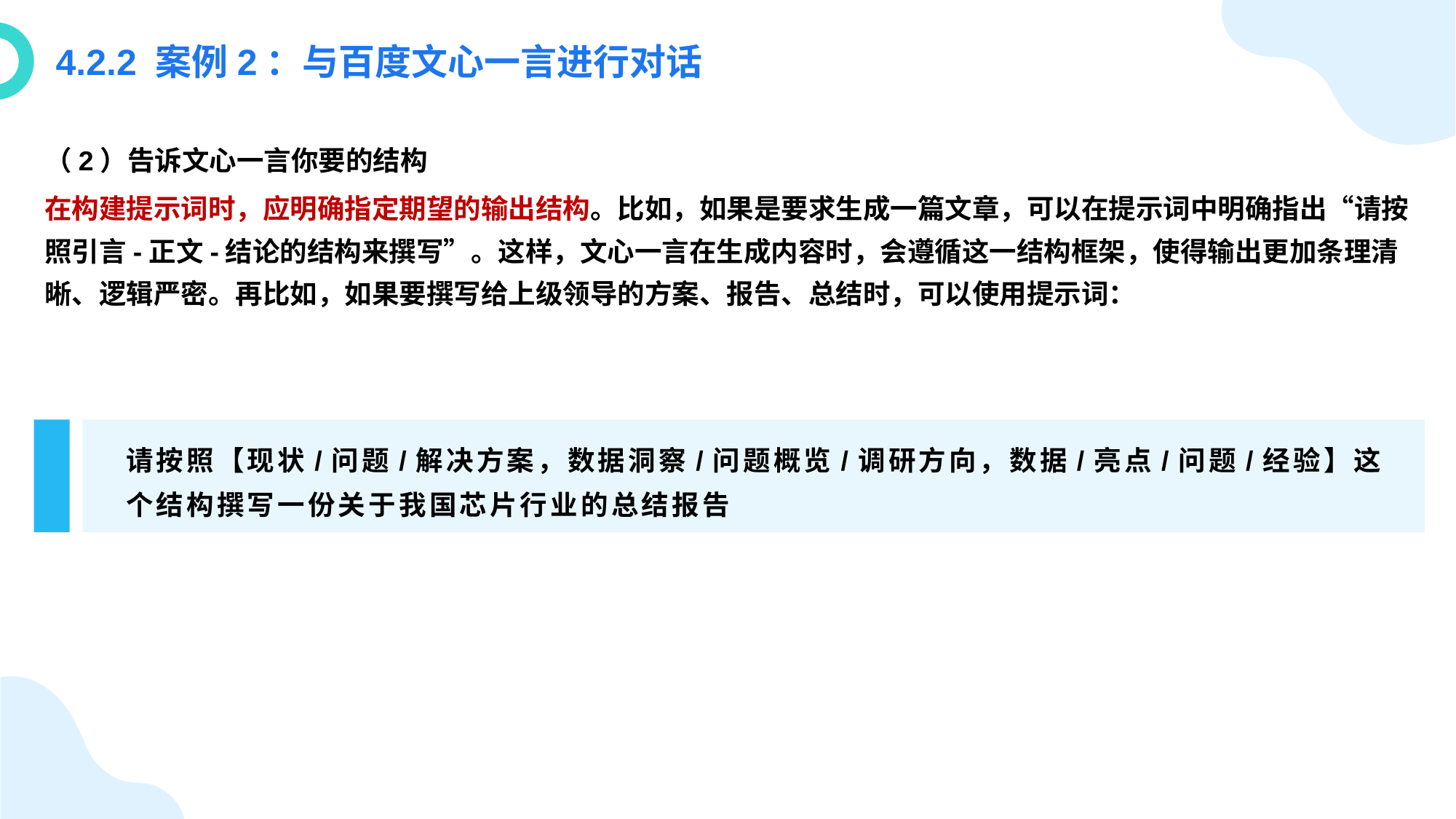

4.2.2 案例2：与百度文心一言进行对话

（2）告诉文心一言你要的结构
在构建提示词时，应明确指定期望的输出结构。比如，如果是要求生成一篇文章，可以在提示词中明确指出“请按照引言-正文-结论的结构来撰写”。这样，文心一言在生成内容时，会遵循这一结构框架，使得输出更加条理清晰、逻辑严密。再比如，如果要撰写给上级领导的方案、报告、总结时，可以使用提示词：

请按照【现状/问题/解决方案，数据洞察/问题概览/调研方向，数据/亮点/问题/经验】这个结构撰写一份关于我国芯片行业的总结报告